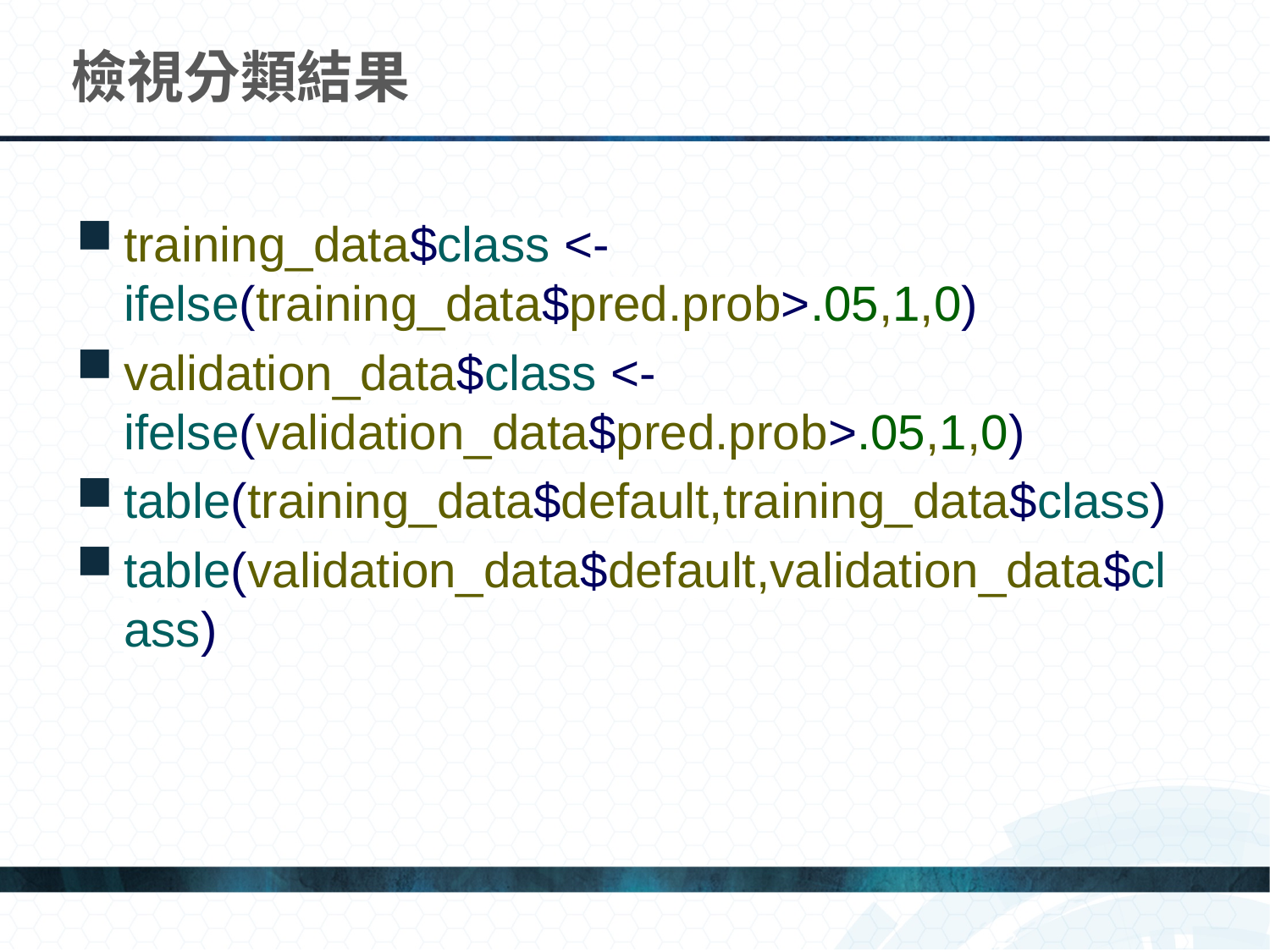

# 檢視分類結果
training_data$class <- ifelse(training_data$pred.prob>.05,1,0)
validation_data$class <- ifelse(validation_data$pred.prob>.05,1,0)
table(training_data$default,training_data$class)
table(validation_data$default,validation_data$class)